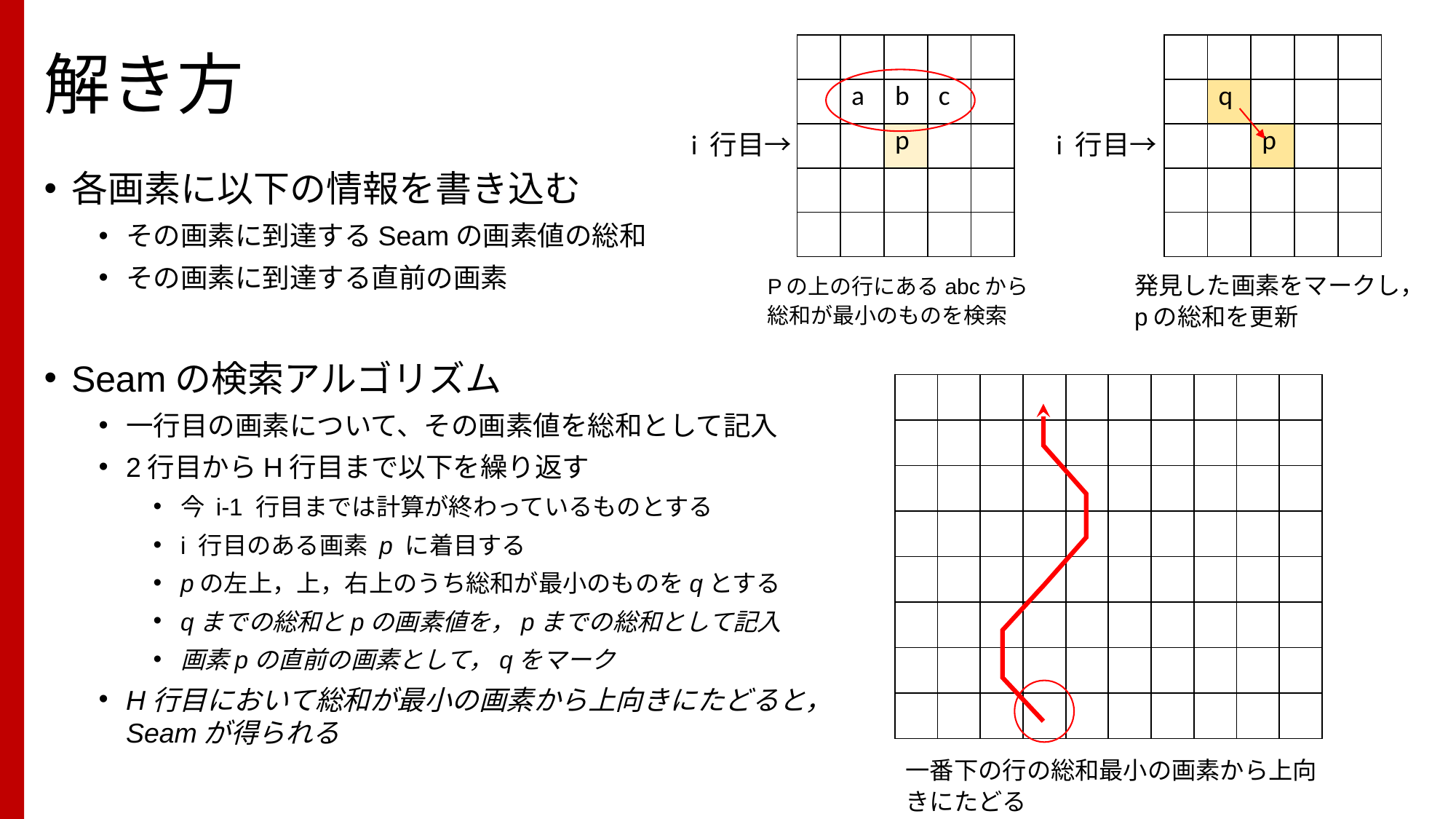

|  |  |  |  |  |
| --- | --- | --- | --- | --- |
|  | a | b | c |  |
|  |  | p |  |  |
|  |  |  |  |  |
|  |  |  |  |  |
|  |  |  |  |  |
| --- | --- | --- | --- | --- |
|  | q |  |  |  |
|  |  | p |  |  |
|  |  |  |  |  |
|  |  |  |  |  |
# 解き方

i 行目→
i 行目→
各画素に以下の情報を書き込む
その画素に到達するSeamの画素値の総和
その画素に到達する直前の画素

Seamの検索アルゴリズム
一行目の画素について、その画素値を総和として記入
2行目からH行目まで以下を繰り返す
今 i-1 行目までは計算が終わっているものとする
i 行目のある画素 p に着目する
pの左上，上，右上のうち総和が最小のものをqとする
qまでの総和とpの画素値を，pまでの総和として記入
画素pの直前の画素として，qをマーク
H行目において総和が最小の画素から上向きにたどると，Seamが得られる
Pの上の行にあるabcから総和が最小のものを検索
発見した画素をマークし，pの総和を更新
|  |  |  |  |  |  |  |  |  |  |
| --- | --- | --- | --- | --- | --- | --- | --- | --- | --- |
|  |  |  |  |  |  |  |  |  |  |
|  |  |  |  |  |  |  |  |  |  |
|  |  |  |  |  |  |  |  |  |  |
|  |  |  |  |  |  |  |  |  |  |
|  |  |  |  |  |  |  |  |  |  |
|  |  |  |  |  |  |  |  |  |  |
|  |  |  |  |  |  |  |  |  |  |

一番下の行の総和最小の画素から上向きにたどる